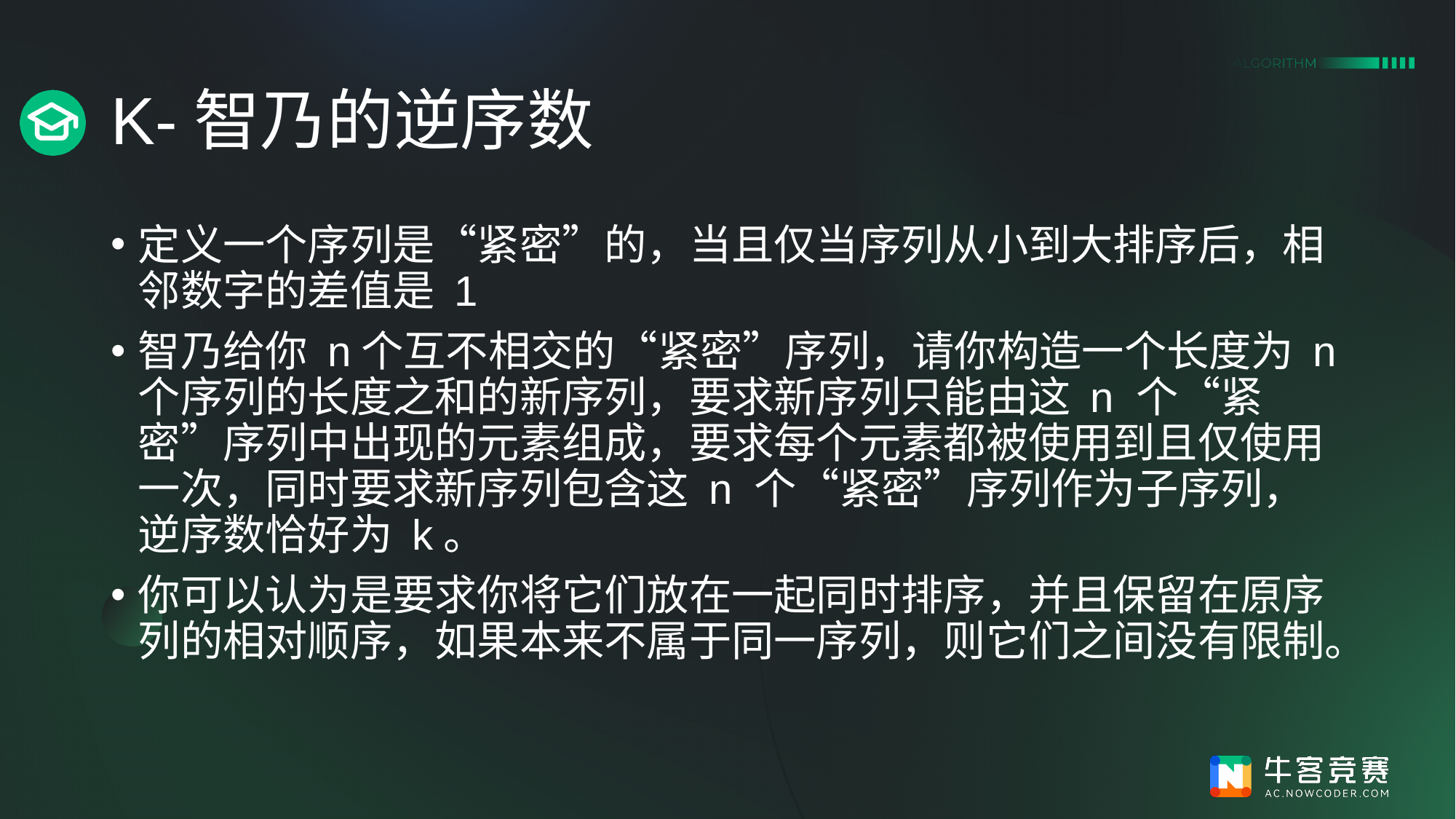

# K-智乃的逆序数
定义一个序列是“紧密”的，当且仅当序列从小到大排序后，相邻数字的差值是 1
智乃给你 n个互不相交的“紧密”序列，请你构造一个长度为 n 个序列的长度之和的新序列，要求新序列只能由这 n 个“紧密”序列中出现的元素组成，要求每个元素都被使用到且仅使用一次，同时要求新序列包含这 n 个“紧密”序列作为子序列，逆序数恰好为 k。
你可以认为是要求你将它们放在一起同时排序，并且保留在原序列的相对顺序，如果本来不属于同一序列，则它们之间没有限制。